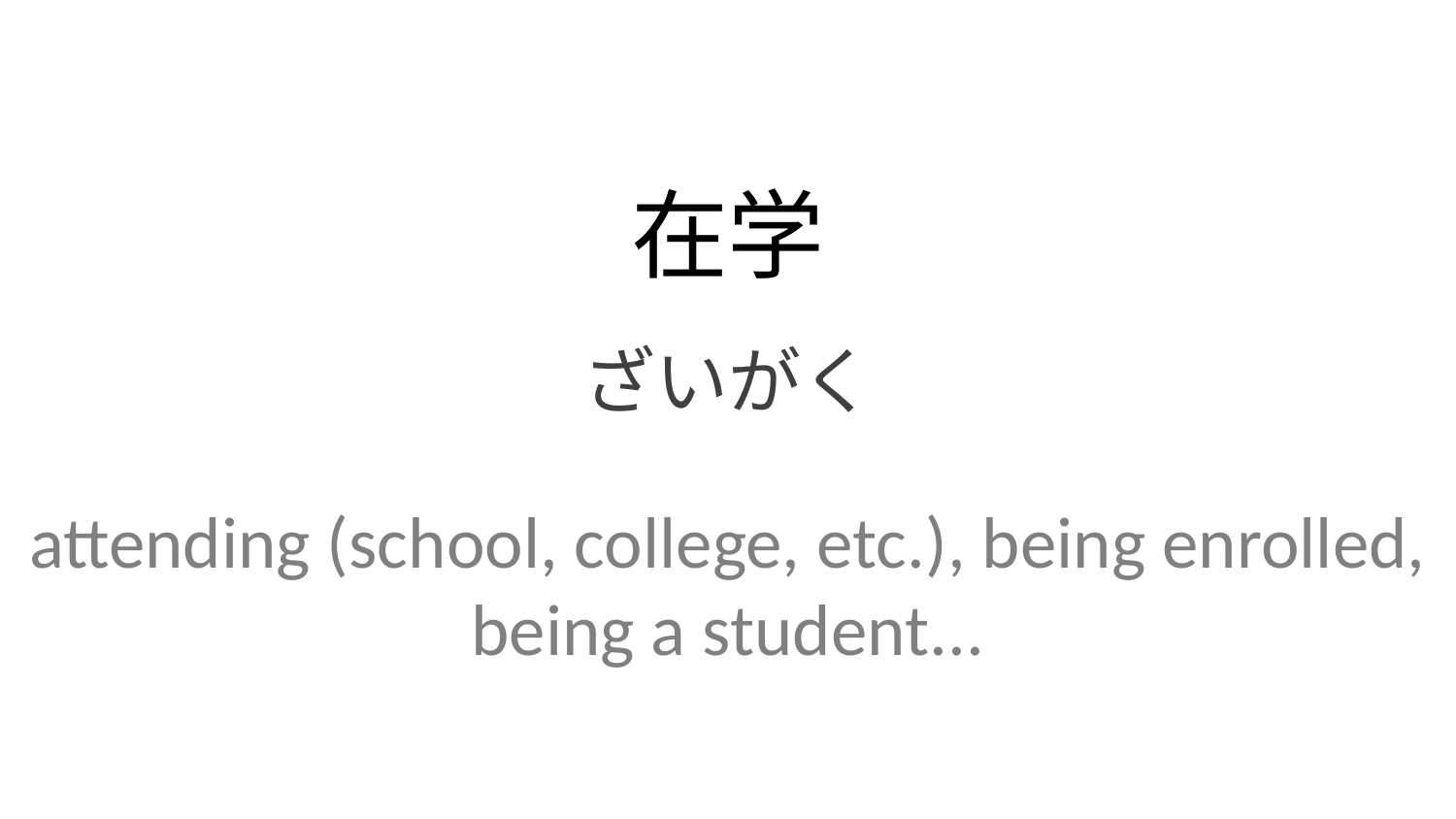

在学

ざいがく
attending (school, college, etc.), being enrolled, being a student...